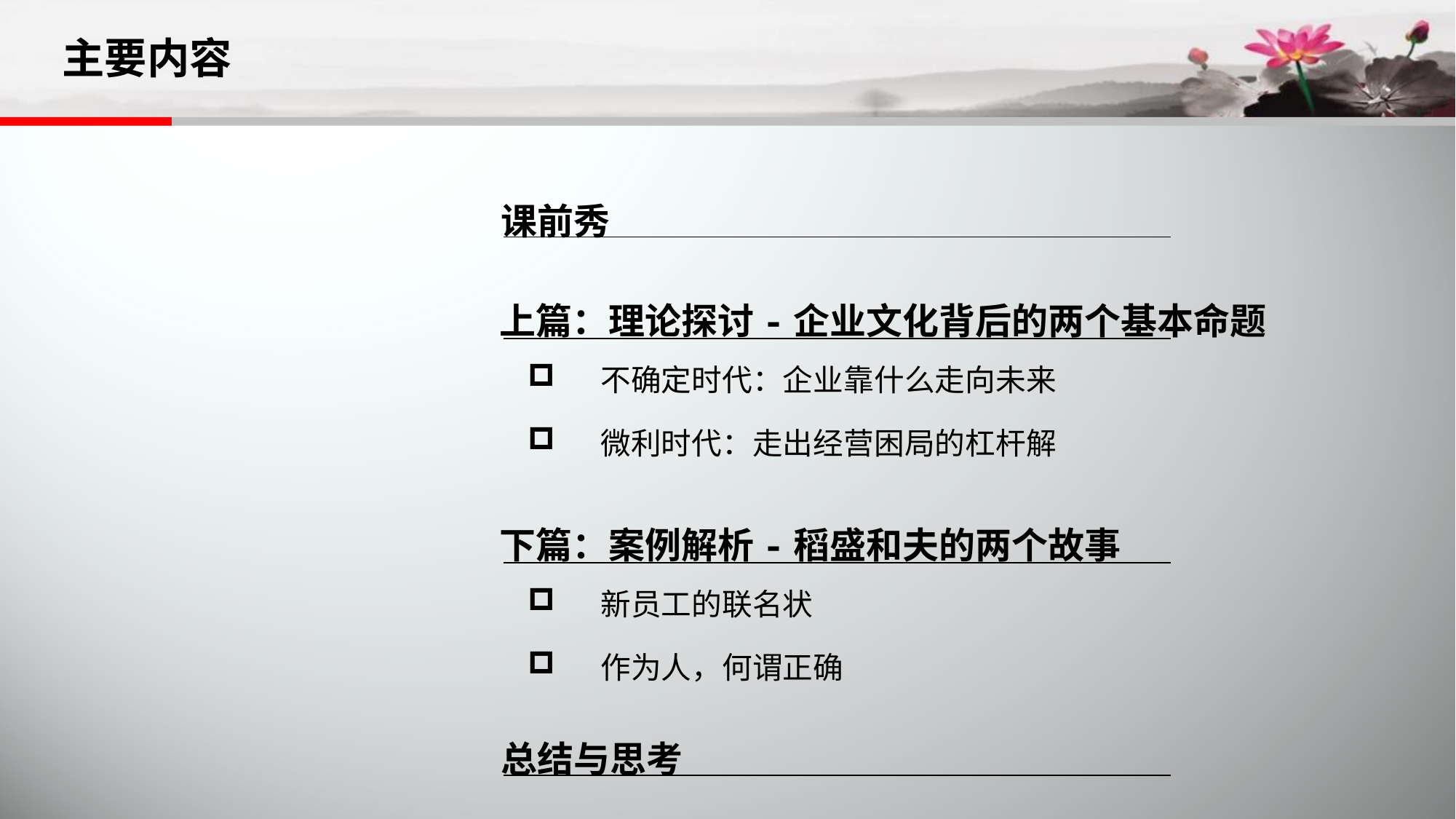

主要内容
课前秀
上篇：理论探讨-企业文化背后的两个基本命题
不确定时代：企业靠什么走向未来
微利时代：走出经营困局的杠杆解
下篇：案例解析-稻盛和夫的两个故事
新员工的联名状
作为人，何谓正确
总结与思考